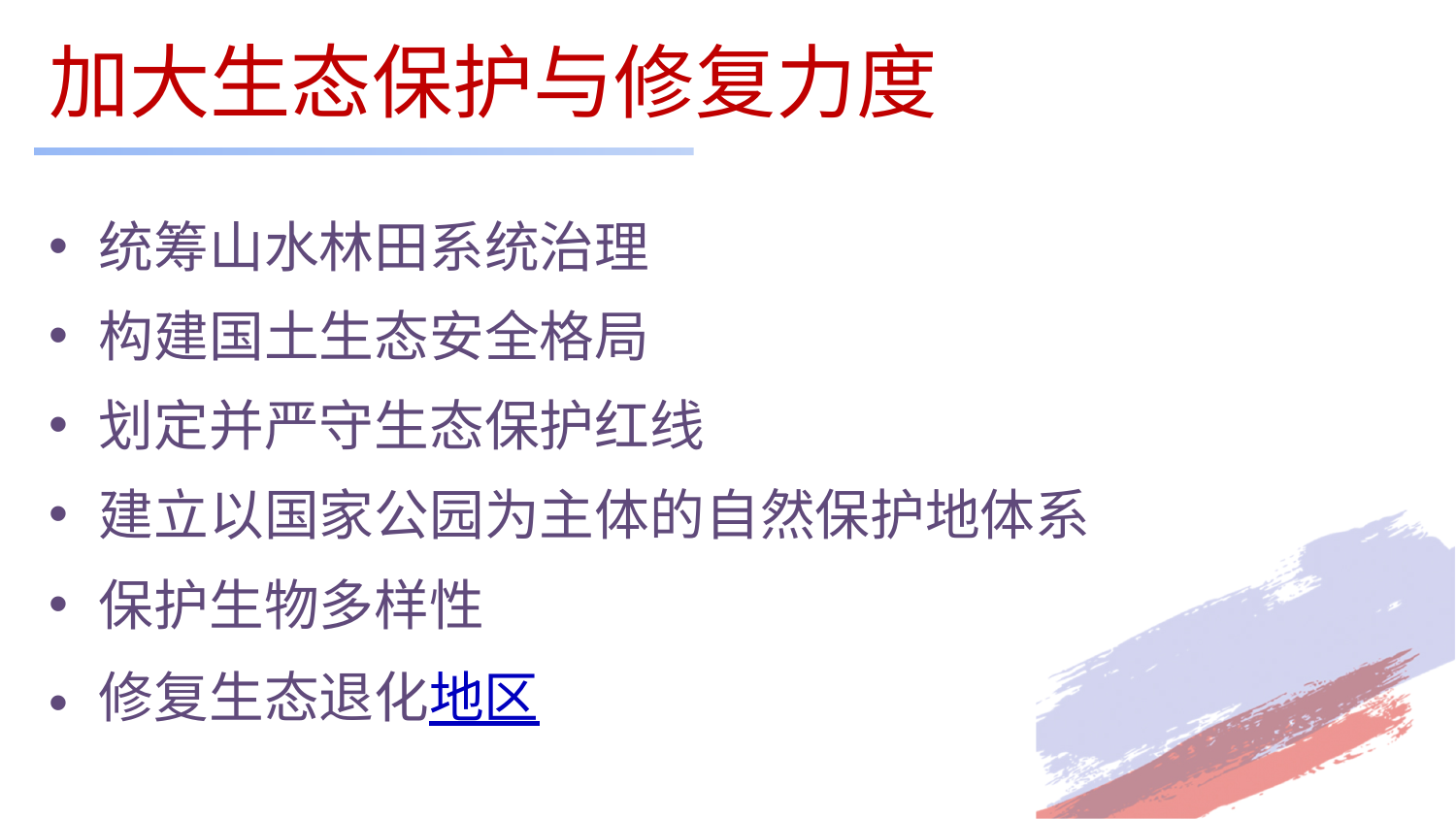

# 加大生态保护与修复力度
统筹山水林田系统治理
构建国土生态安全格局
划定并严守生态保护红线
建立以国家公园为主体的自然保护地体系
保护生物多样性
修复生态退化地区